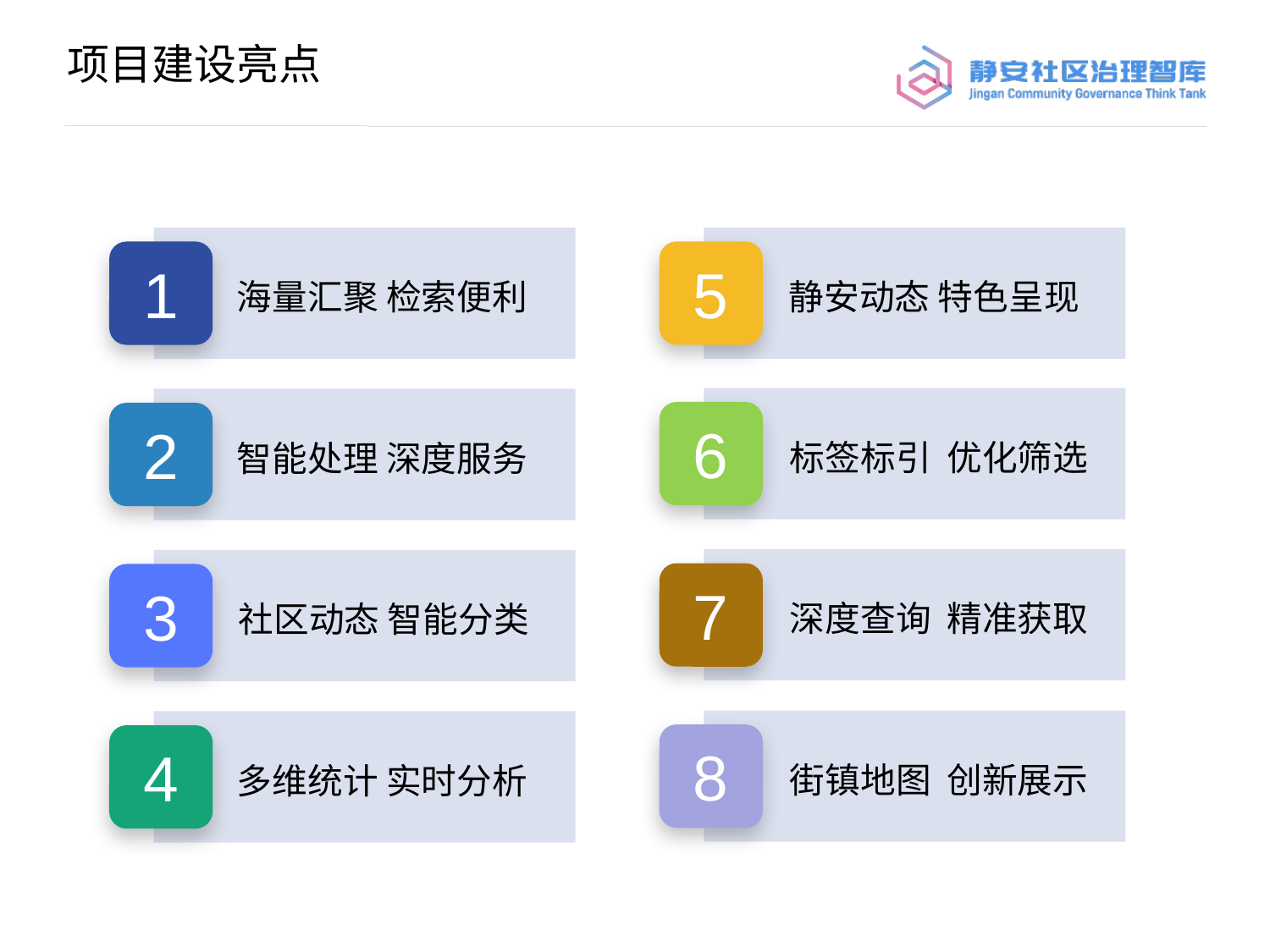

项目建设亮点

5
静安动态 特色呈现

1
海量汇聚 检索便利

6
标签标引  优化筛选

2
智能处理 深度服务

7
深度查询  精准获取

3
社区动态 智能分类

8
街镇地图  创新展示

4
多维统计 实时分析